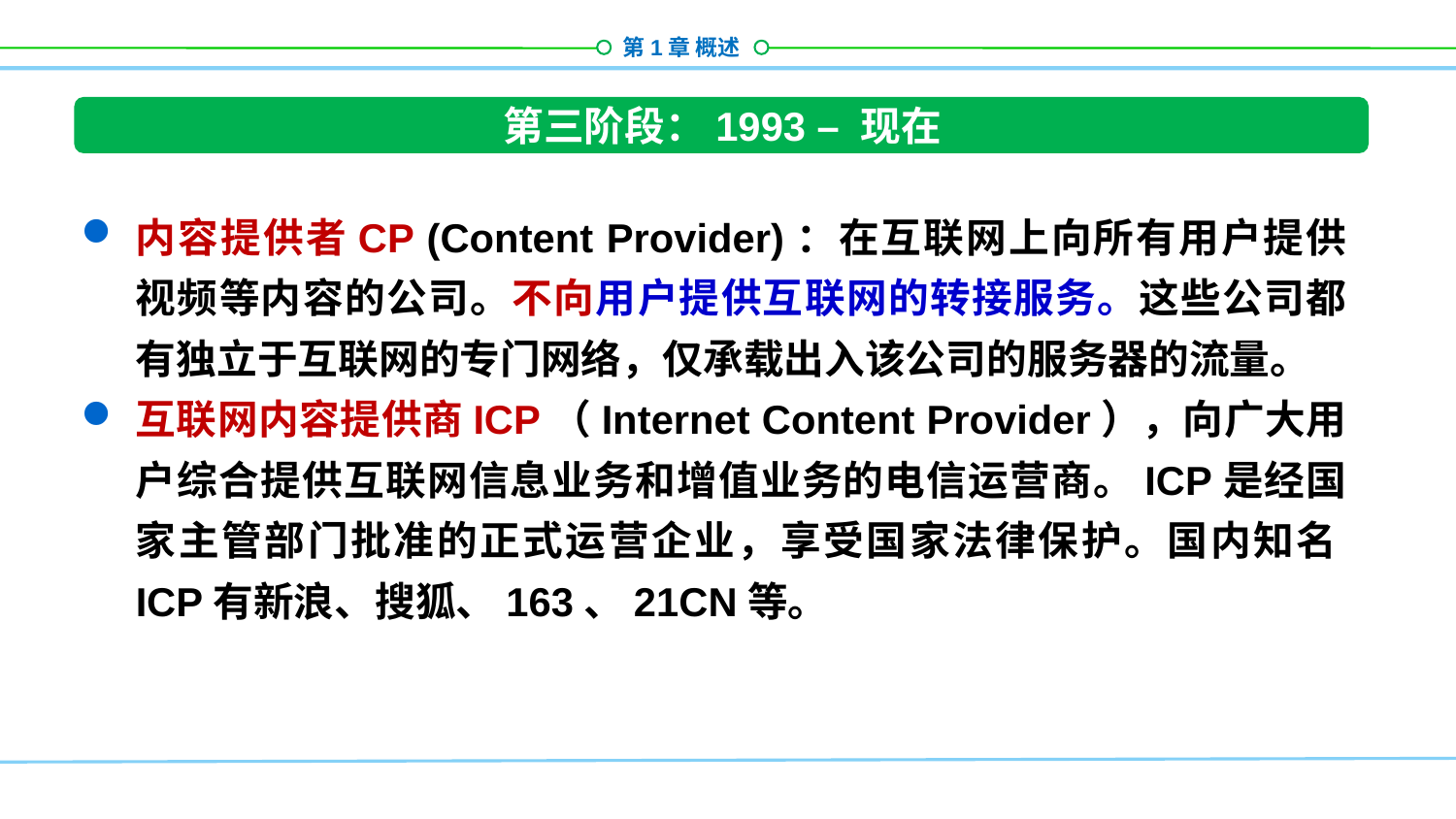

第三阶段：1993 – 现在
内容提供者CP (Content Provider)：在互联网上向所有用户提供视频等内容的公司。不向用户提供互联网的转接服务。这些公司都有独立于互联网的专门网络，仅承载出入该公司的服务器的流量。
互联网内容提供商ICP（Internet Content Provider），向广大用户综合提供互联网信息业务和增值业务的电信运营商。ICP是经国家主管部门批准的正式运营企业，享受国家法律保护。国内知名ICP有新浪、搜狐、163、21CN等。